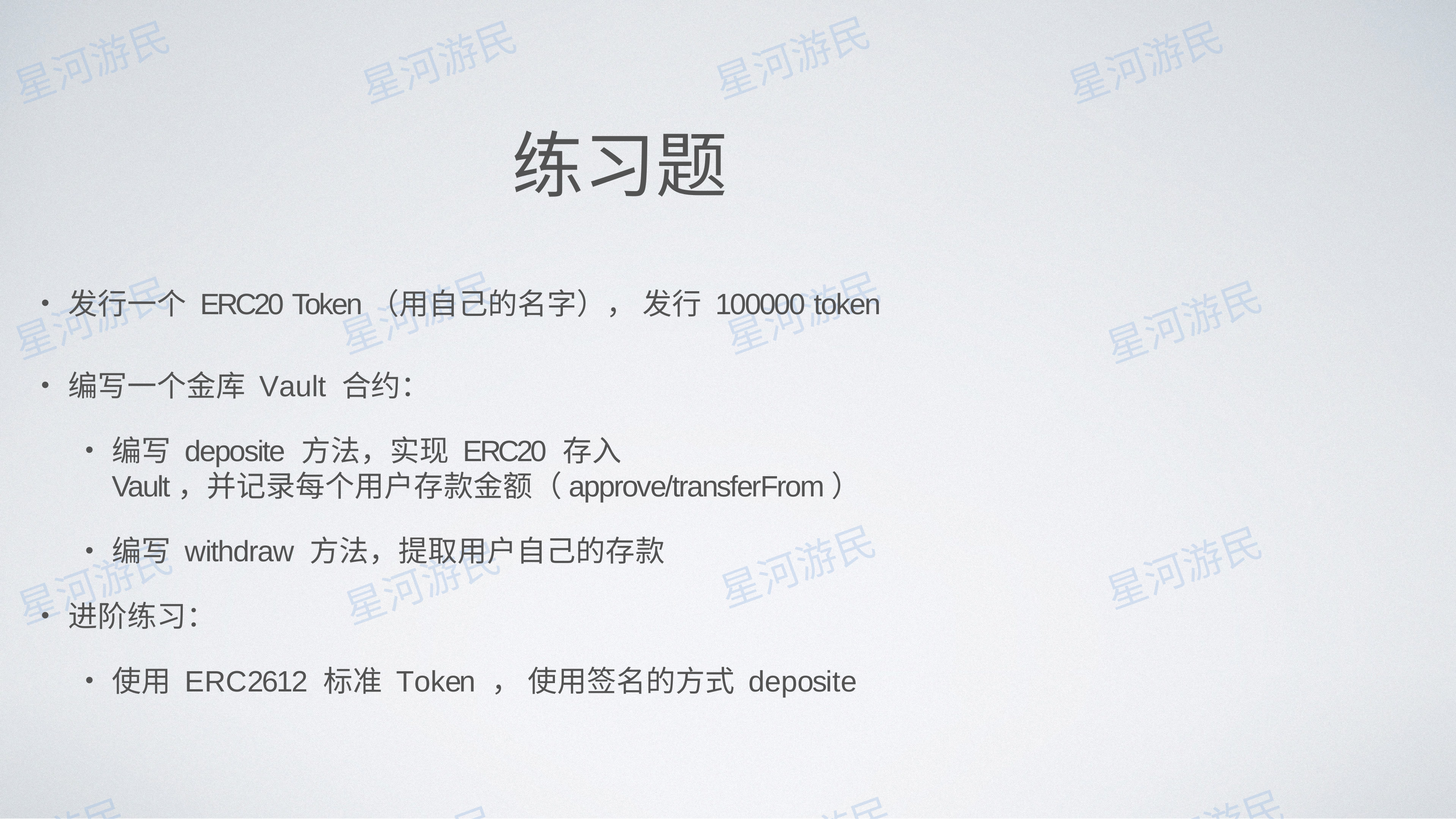

# 练习题
发⾏⼀个 ERC20 Token（⽤⾃⼰的名字）， 发⾏ 100000 token

编写⼀个⾦库 Vault 合约：

编写 deposite ⽅法，实现 ERC20 存⼊ Vault，并记录每个⽤户存款⾦额（approve/transferFrom）

编写 withdraw ⽅法，提取⽤户⾃⼰的存款

进阶练习：

使⽤ ERC2612 标准 Token ， 使⽤签名的⽅式 deposite